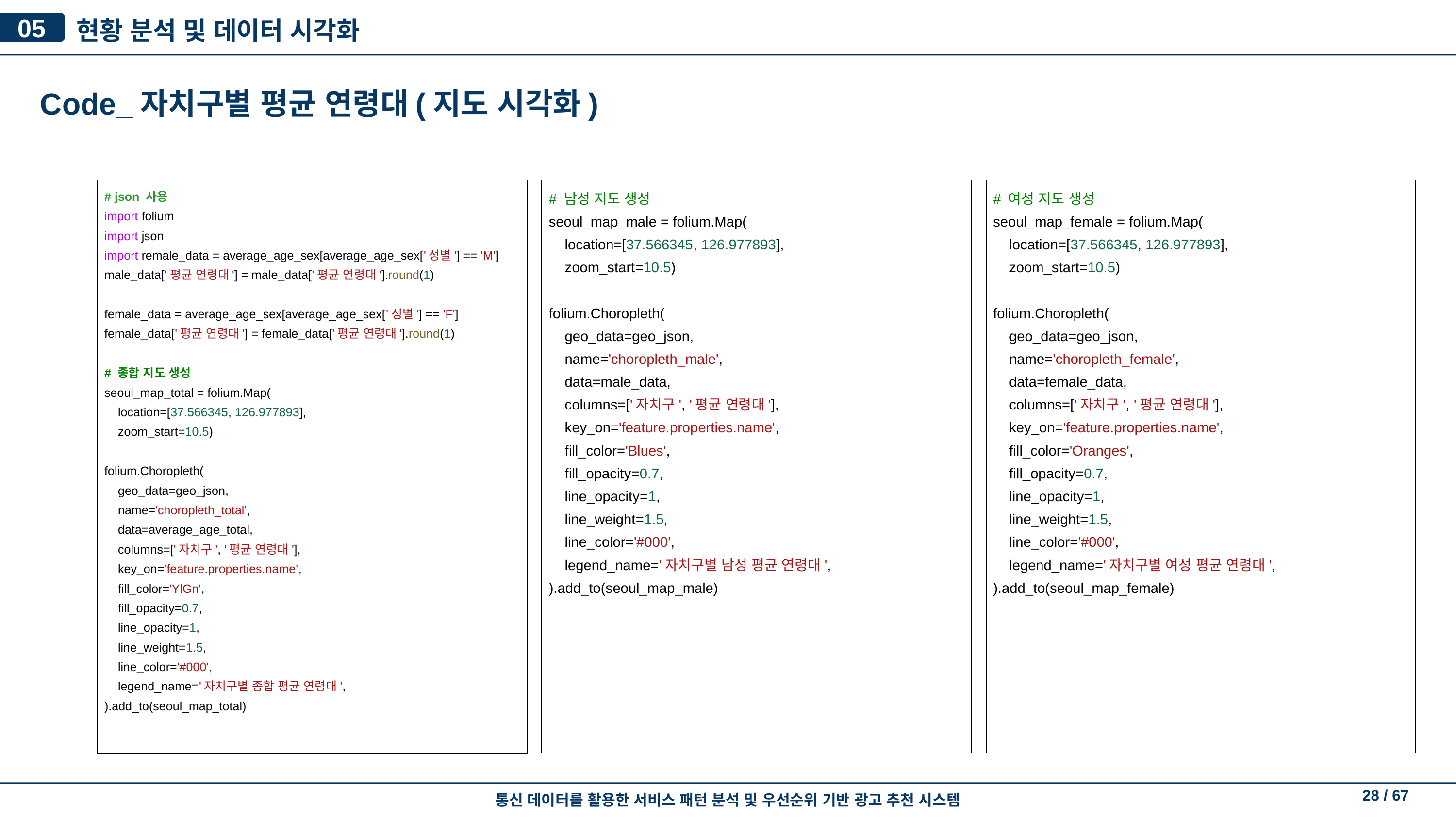

05
현황 분석 및 데이터 시각화

Code_자치구별 평균 연령대(지도 시각화)
# json 사용
import folium
import json
import remale_data = average_age_sex[average_age_sex['성별'] == 'M']
male_data['평균 연령대'] = male_data['평균 연령대'].round(1)

female_data = average_age_sex[average_age_sex['성별'] == 'F']
female_data['평균 연령대'] = female_data['평균 연령대'].round(1)

# 종합 지도 생성
seoul_map_total = folium.Map(
    location=[37.566345, 126.977893],
    zoom_start=10.5)

folium.Choropleth(
    geo_data=geo_json,
    name='choropleth_total',
    data=average_age_total,
    columns=['자치구', '평균 연령대'],
    key_on='feature.properties.name',
    fill_color='YlGn',
    fill_opacity=0.7,
    line_opacity=1,
    line_weight=1.5,
    line_color='#000',
    legend_name='자치구별 종합 평균 연령대',
).add_to(seoul_map_total)
# 남성 지도 생성
seoul_map_male = folium.Map(
    location=[37.566345, 126.977893],
    zoom_start=10.5)

folium.Choropleth(
    geo_data=geo_json,
    name='choropleth_male',
    data=male_data,
    columns=['자치구', '평균 연령대'],
    key_on='feature.properties.name',
    fill_color='Blues',
    fill_opacity=0.7,
    line_opacity=1,
    line_weight=1.5,
    line_color='#000',
    legend_name='자치구별 남성 평균 연령대',
).add_to(seoul_map_male)
# 여성 지도 생성
seoul_map_female = folium.Map(
    location=[37.566345, 126.977893],
    zoom_start=10.5)

folium.Choropleth(
    geo_data=geo_json,
    name='choropleth_female',
    data=female_data,
    columns=['자치구', '평균 연령대'],
    key_on='feature.properties.name',
    fill_color='Oranges',
    fill_opacity=0.7,
    line_opacity=1,
    line_weight=1.5,
    line_color='#000',
    legend_name='자치구별 여성 평균 연령대',
).add_to(seoul_map_female)